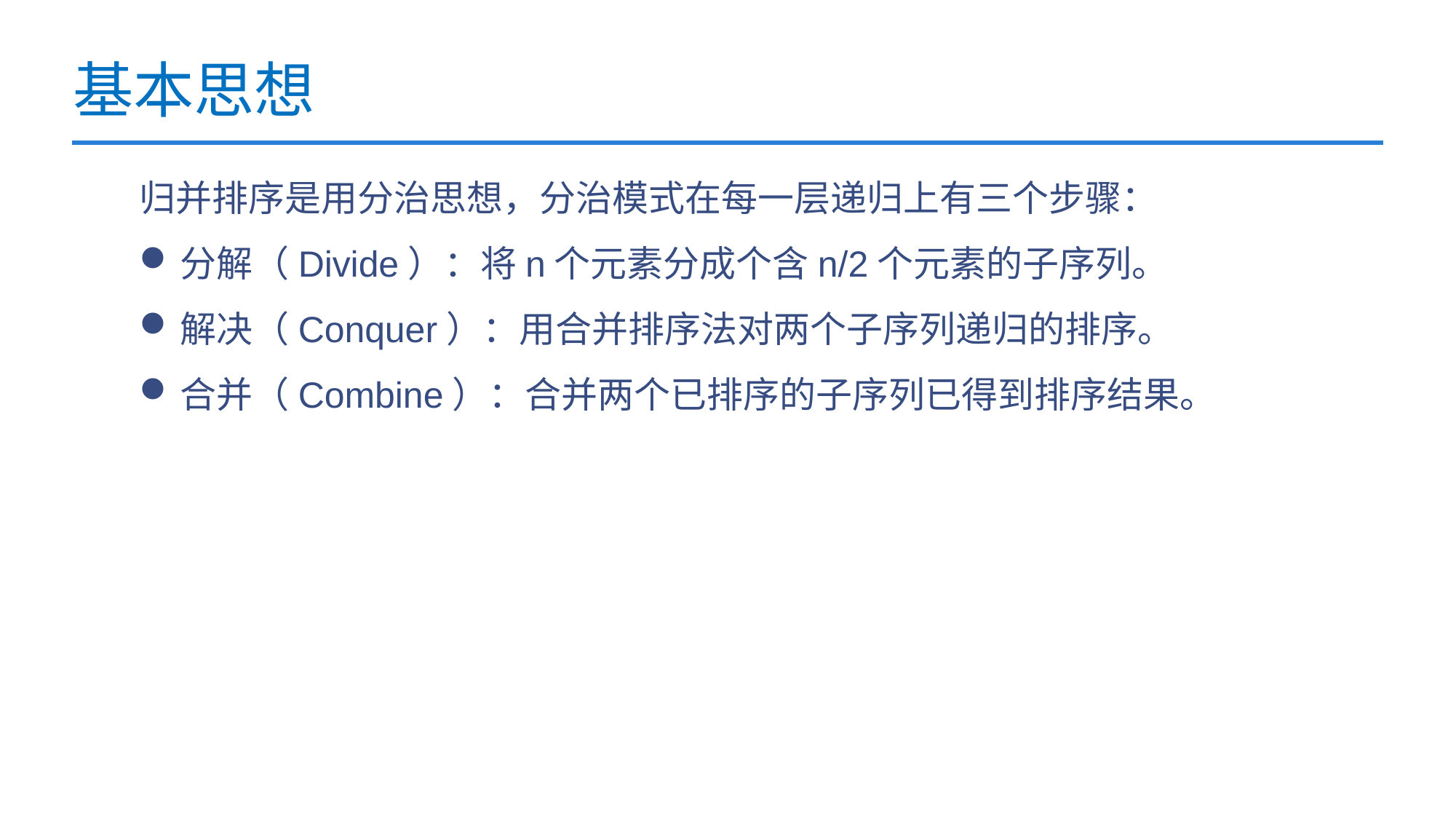

# 基本思想
归并排序是用分治思想，分治模式在每一层递归上有三个步骤：
分解（Divide）：将n个元素分成个含n/2个元素的子序列。
解决（Conquer）：用合并排序法对两个子序列递归的排序。
合并（Combine）：合并两个已排序的子序列已得到排序结果。